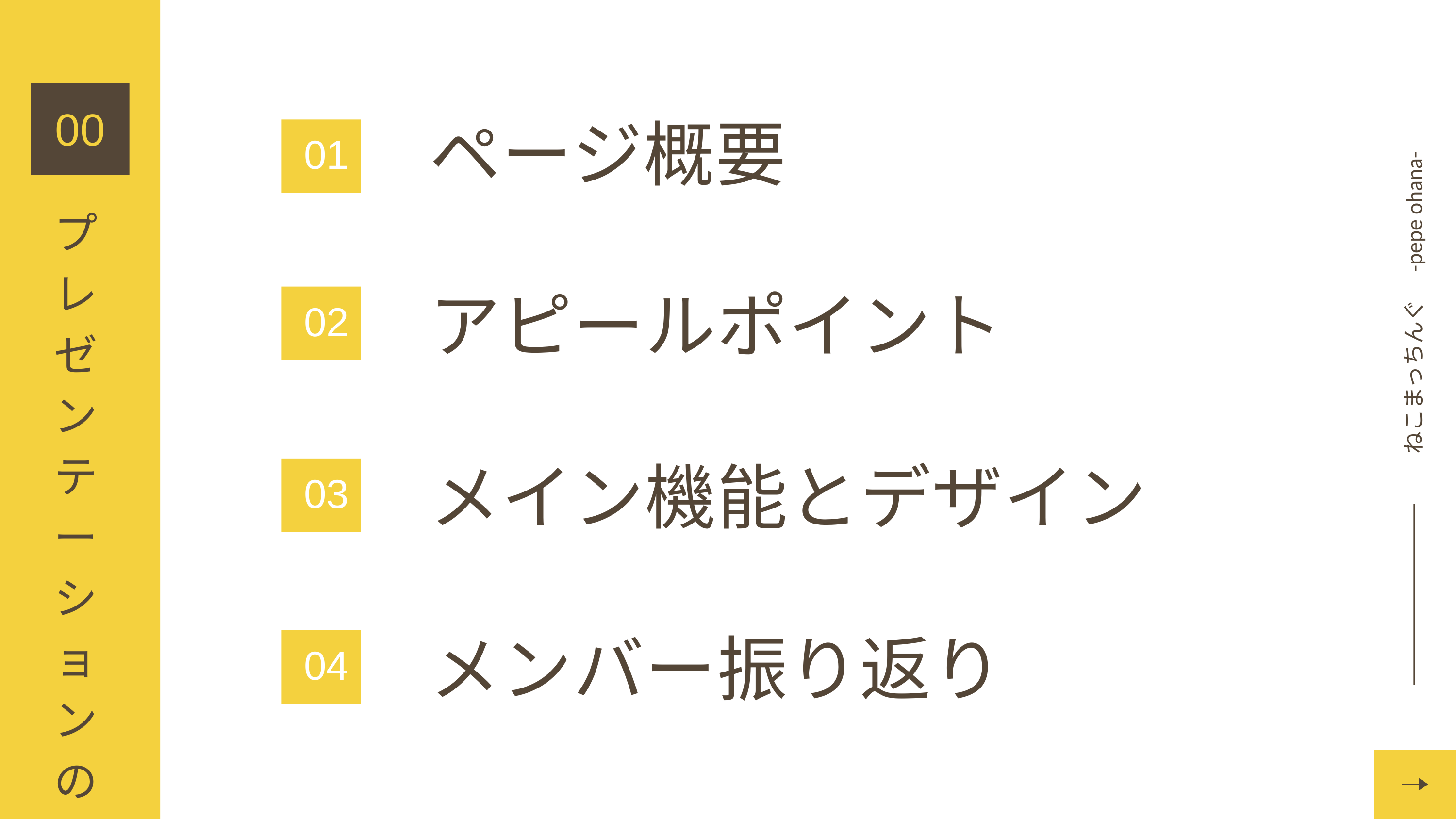

00
ねこまっちんぐ　-pepe ohana-

ページ概要

01
プレゼンテーションの流れ
アピールポイント

02
メイン機能とデザイン

03
メンバー振り返り

04